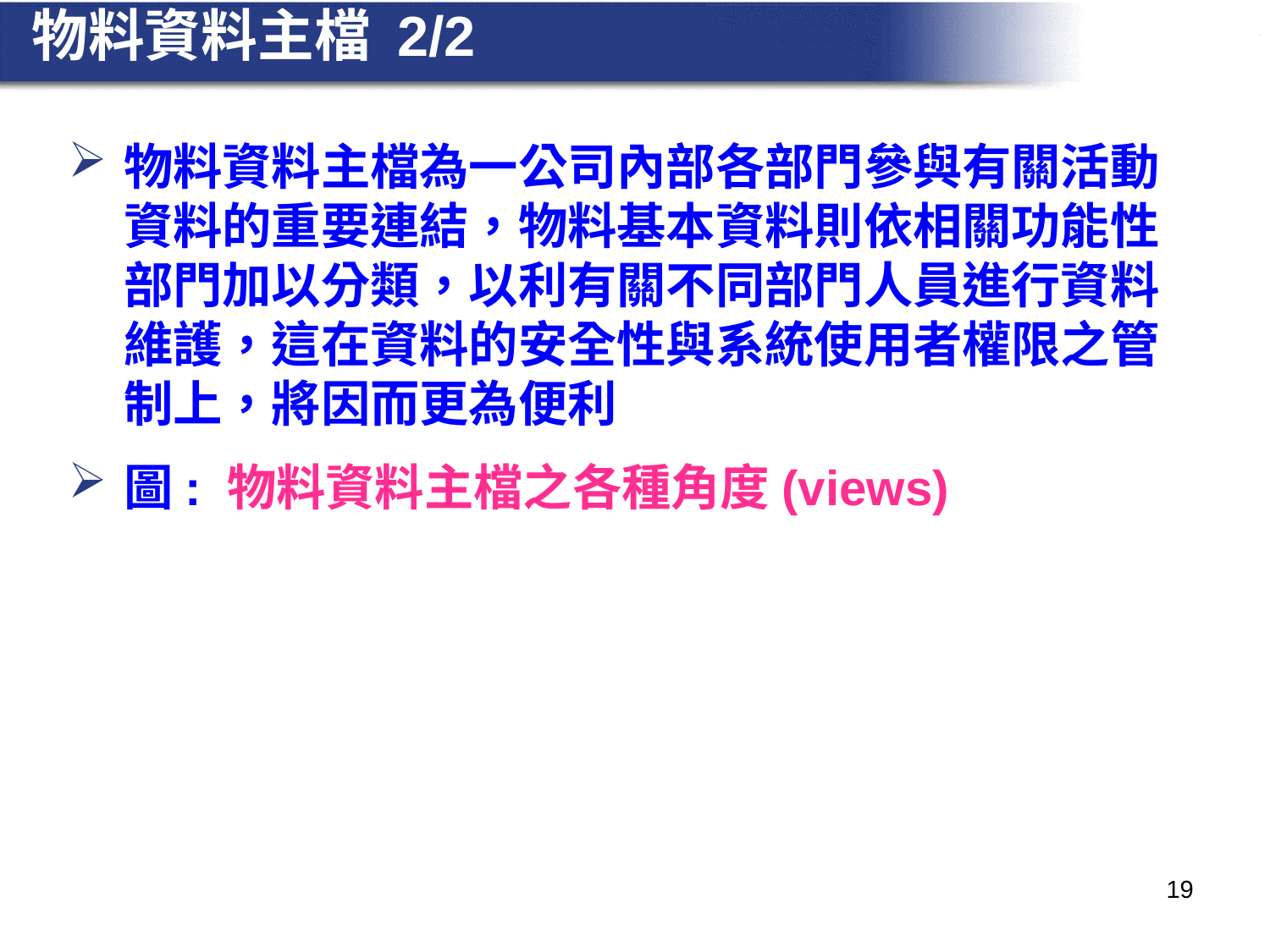

# 物料資料主檔 2/2
物料資料主檔為一公司內部各部門參與有關活動資料的重要連結，物料基本資料則依相關功能性部門加以分類，以利有關不同部門人員進行資料維護，這在資料的安全性與系統使用者權限之管制上，將因而更為便利
圖: 物料資料主檔之各種角度(views)

19